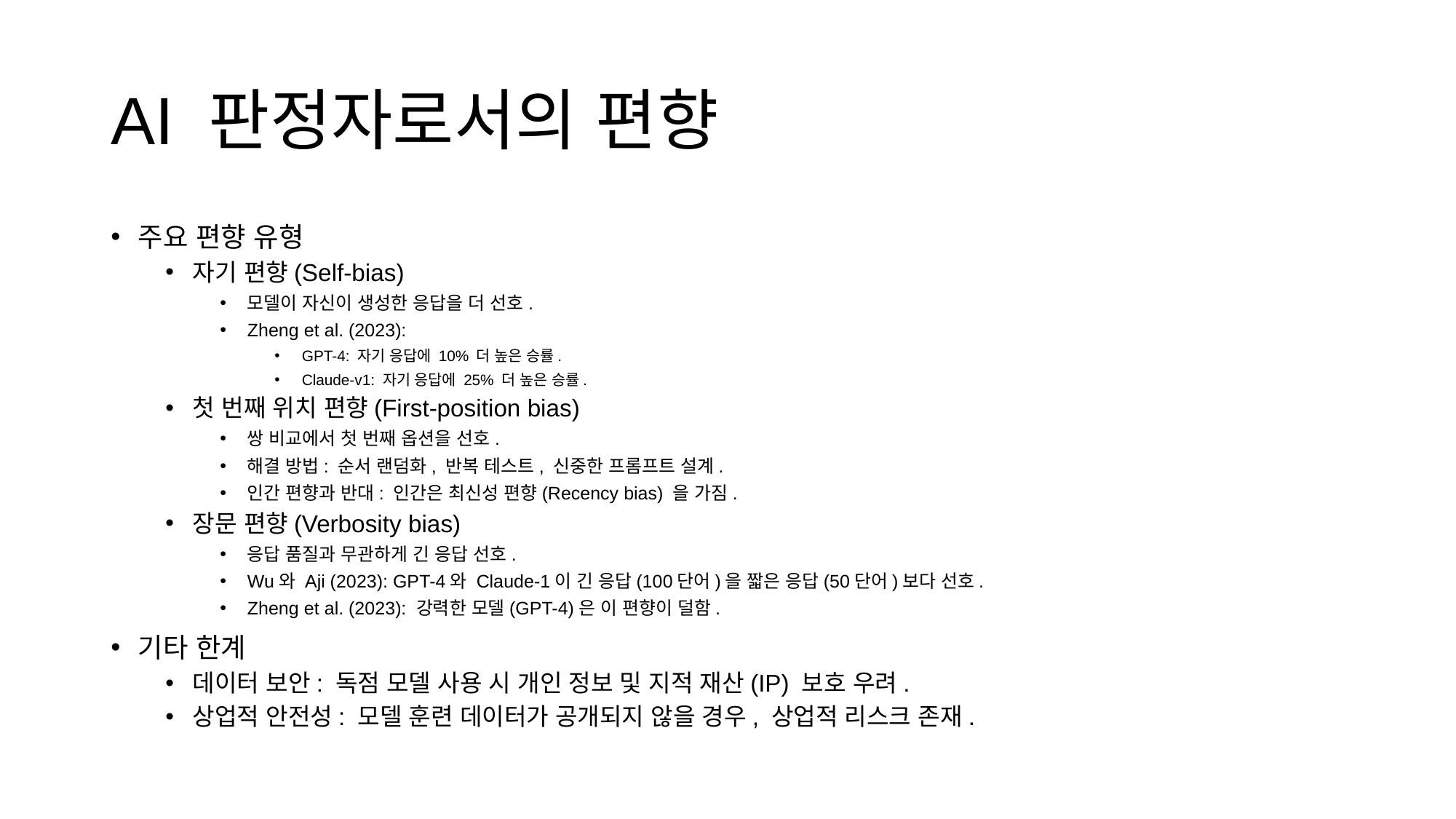

# AI 판정자로서의 편향
주요 편향 유형
자기 편향(Self-bias)
모델이 자신이 생성한 응답을 더 선호.
Zheng et al. (2023):
GPT-4: 자기 응답에 10% 더 높은 승률.
Claude-v1: 자기 응답에 25% 더 높은 승률.
첫 번째 위치 편향(First-position bias)
쌍 비교에서 첫 번째 옵션을 선호.
해결 방법: 순서 랜덤화, 반복 테스트, 신중한 프롬프트 설계.
인간 편향과 반대: 인간은 최신성 편향(Recency bias) 을 가짐.
장문 편향(Verbosity bias)
응답 품질과 무관하게 긴 응답 선호.
Wu와 Aji (2023): GPT-4와 Claude-1이 긴 응답(100단어)을 짧은 응답(50단어)보다 선호.
Zheng et al. (2023): 강력한 모델(GPT-4)은 이 편향이 덜함.
기타 한계
데이터 보안: 독점 모델 사용 시 개인 정보 및 지적 재산(IP) 보호 우려.
상업적 안전성: 모델 훈련 데이터가 공개되지 않을 경우, 상업적 리스크 존재.